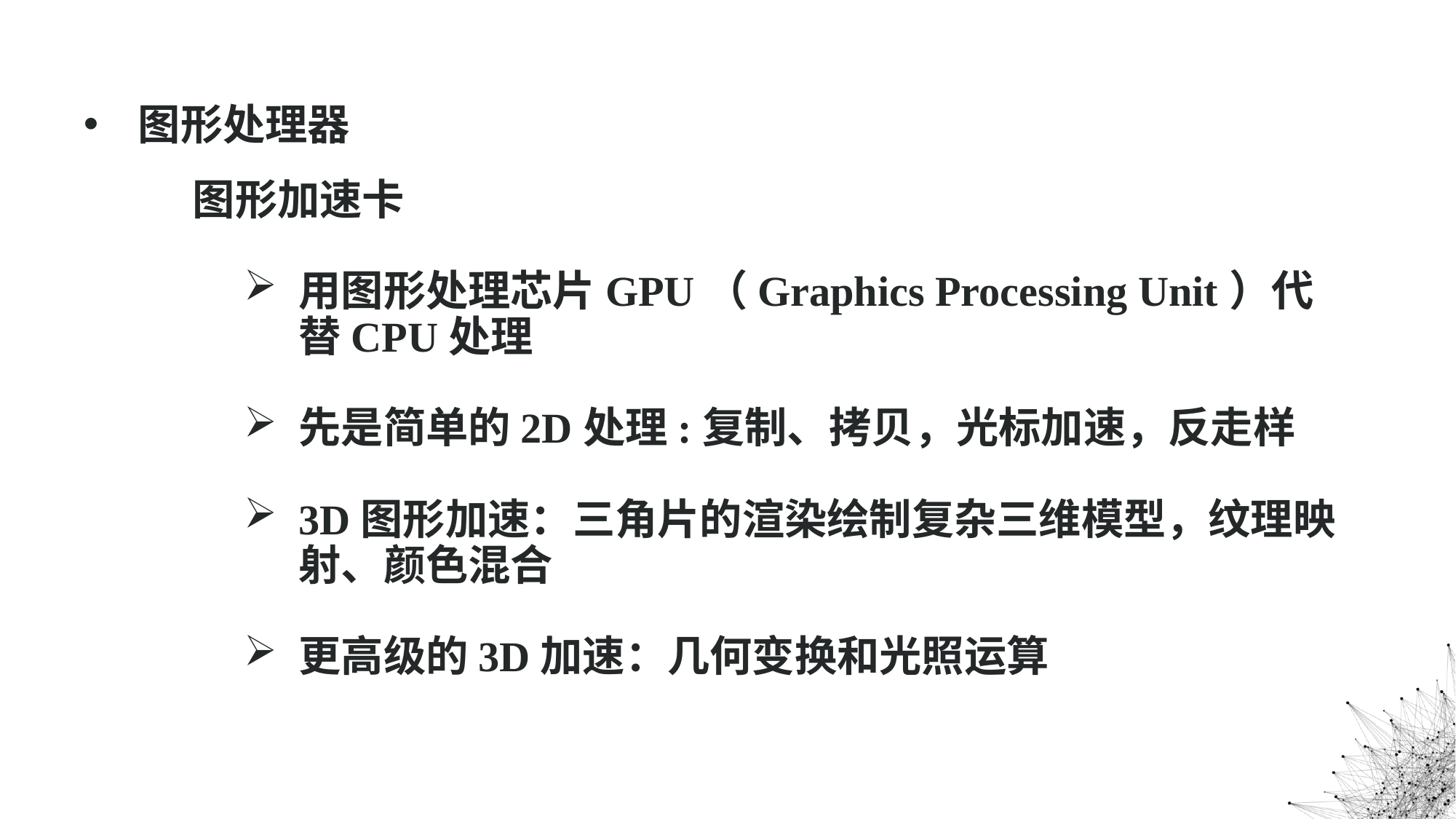

图形处理器
图形加速卡
用图形处理芯片GPU（Graphics Processing Unit）代替CPU处理
先是简单的2D处理:复制、拷贝，光标加速，反走样
3D图形加速：三角片的渲染绘制复杂三维模型，纹理映射、颜色混合
更高级的3D加速：几何变换和光照运算